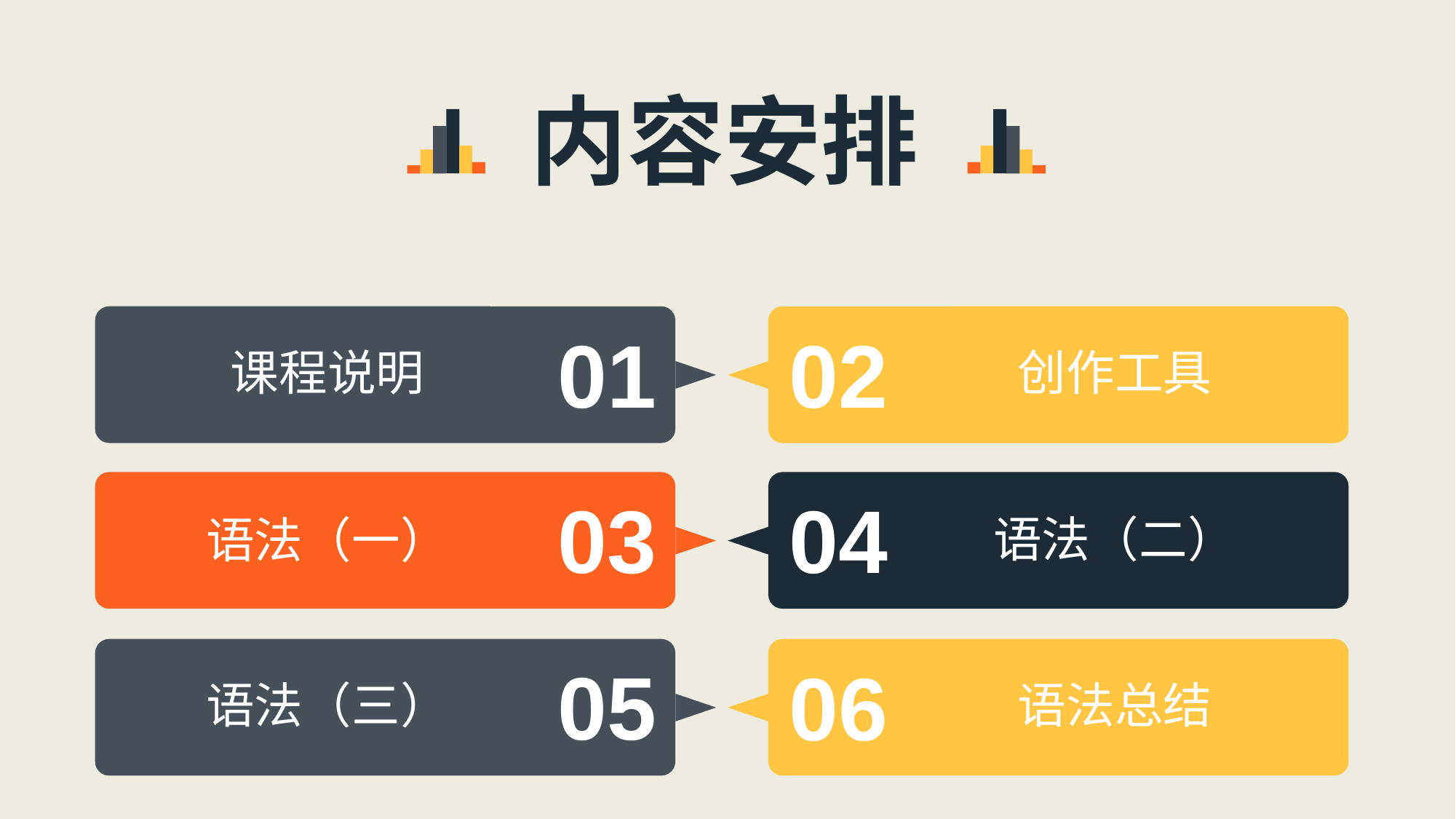

内容安排

01
02
课程说明
创作工具

03
04
语法（二）
语法（一）

05
06
语法（三）
语法总结